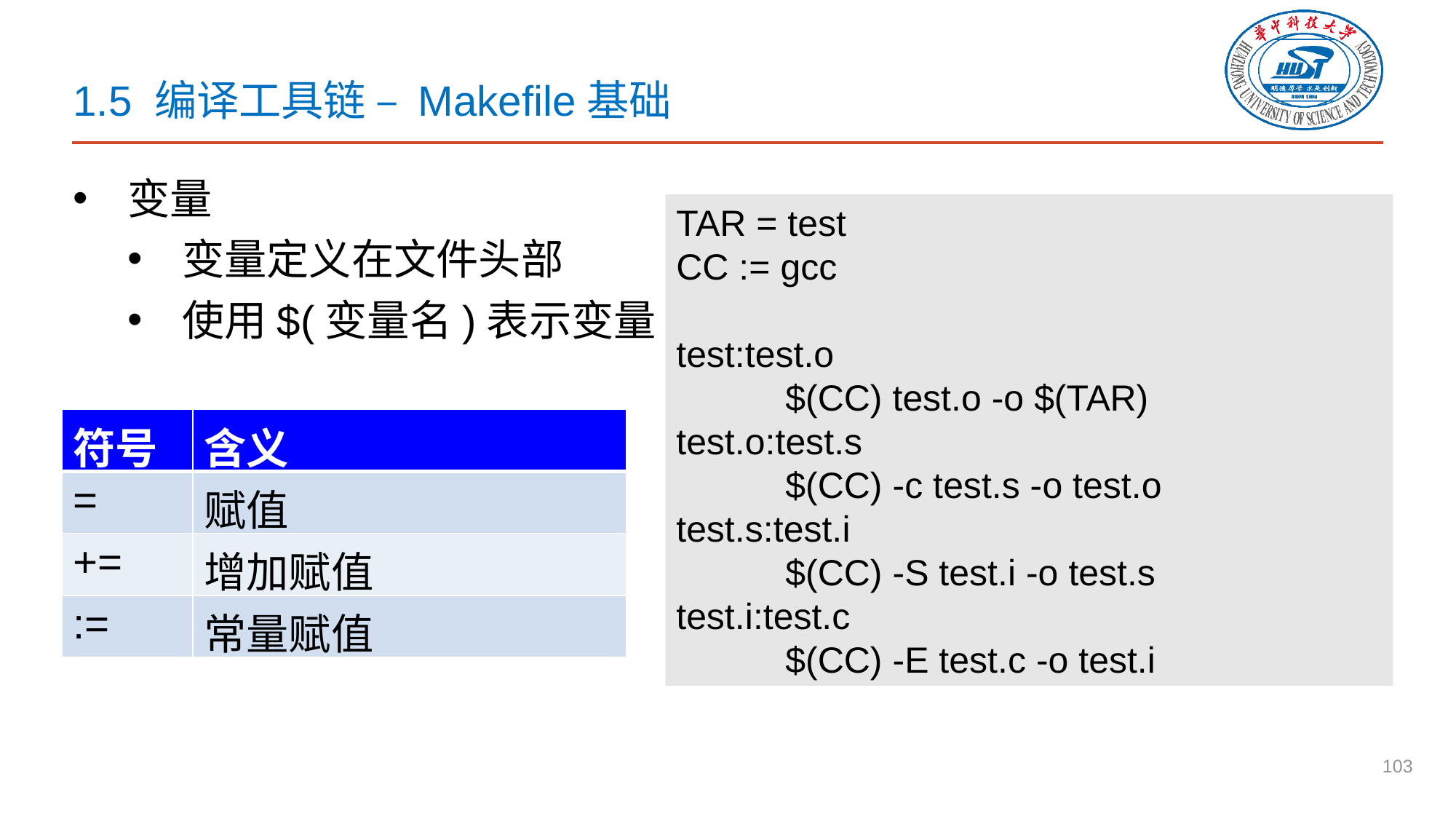

# 1.5 编译工具链 – Makefile基础
变量
变量定义在文件头部
使用$(变量名)表示变量
TAR = test
CC := gcc

test:test.o
	$(CC) test.o -o $(TAR)
test.o:test.s
	$(CC) -c test.s -o test.o
test.s:test.i
	$(CC) -S test.i -o test.s
test.i:test.c
	$(CC) -E test.c -o test.i
| 符号 | 含义 |
| --- | --- |
| = | 赋值 |
| += | 增加赋值 |
| := | 常量赋值 |
103